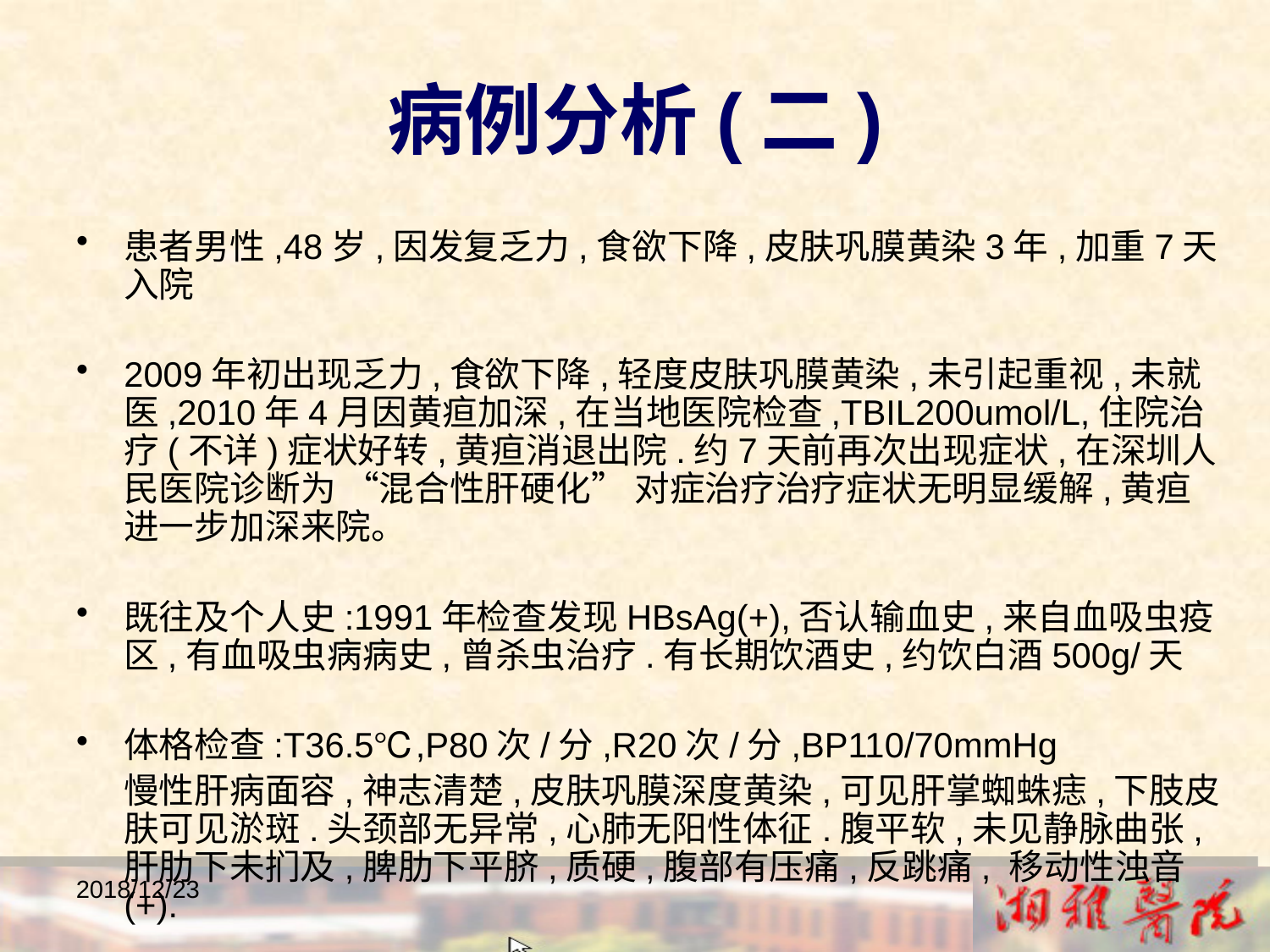

病例分析(二)
患者男性,48岁,因发复乏力,食欲下降,皮肤巩膜黄染3年,加重7天入院

2009年初出现乏力,食欲下降,轻度皮肤巩膜黄染,未引起重视,未就医,2010年4月因黄疸加深,在当地医院检查,TBIL200umol/L,住院治疗(不详)症状好转,黄疸消退出院.约7天前再次出现症状,在深圳人民医院诊断为 “混合性肝硬化” 对症治疗治疗症状无明显缓解,黄疸进一步加深来院。

既往及个人史:1991年检查发现HBsAg(+),否认输血史,来自血吸虫疫区,有血吸虫病病史,曾杀虫治疗.有长期饮酒史,约饮白酒500g/天

体格检查:T36.5℃,P80次/分,R20次/分,BP110/70mmHg
     慢性肝病面容,神志清楚,皮肤巩膜深度黄染,可见肝掌蜘蛛痣,下肢皮肤可见淤斑.头颈部无异常,心肺无阳性体征.腹平软,未见静脉曲张,肝肋下未扪及,脾肋下平脐,质硬,腹部有压痛,反跳痛, 移动性浊音(+).
2018/12/23